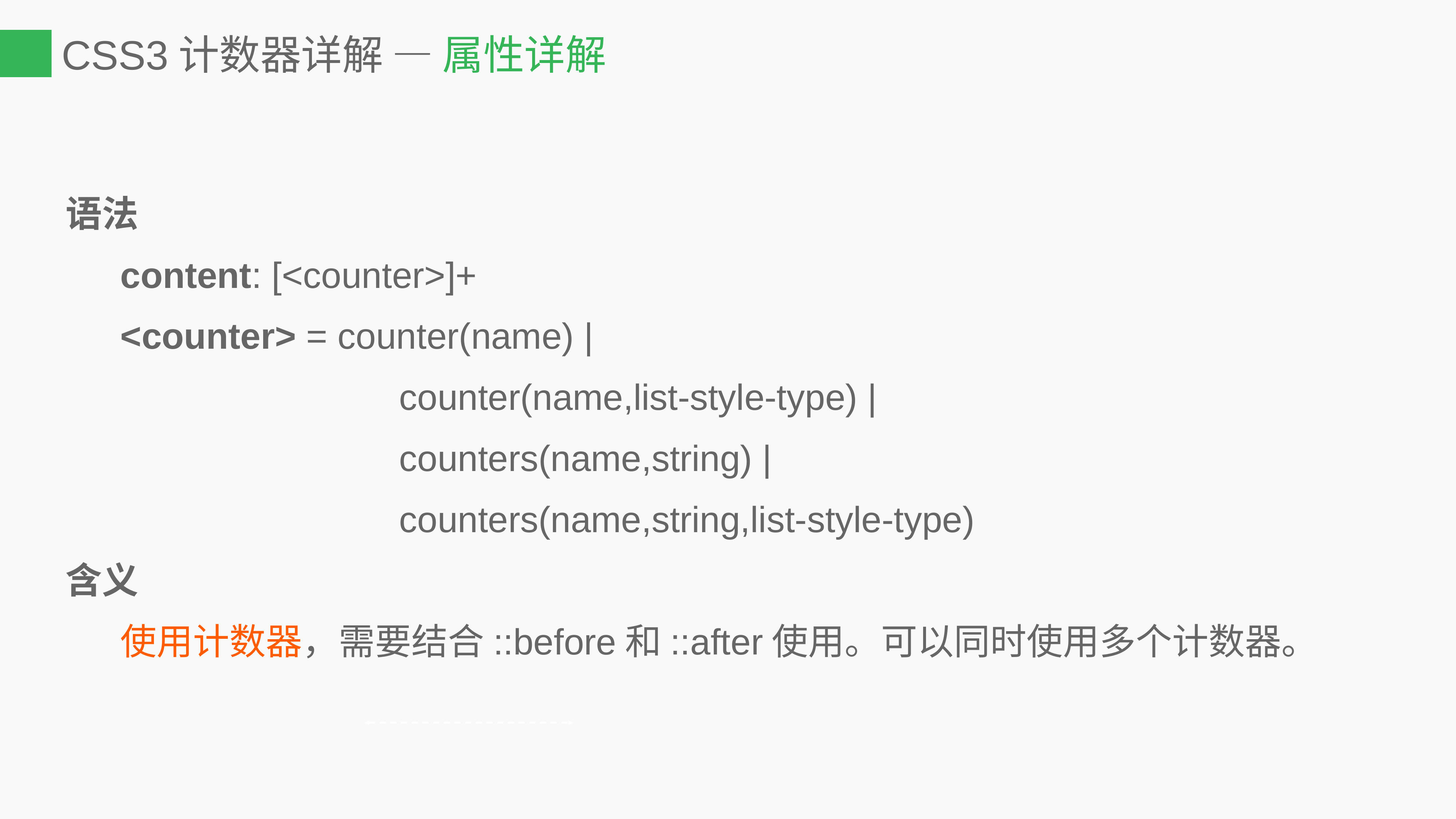

# CSS3计数器详解 — 属性详解
语法
	content: [<counter>]+
	<counter> = counter(name) |
                                 counter(name,list-style-type) |
                                 counters(name,string) |
                                 counters(name,string,list-style-type)
含义
	使用计数器，需要结合::before和::after使用。可以同时使用多个计数器。